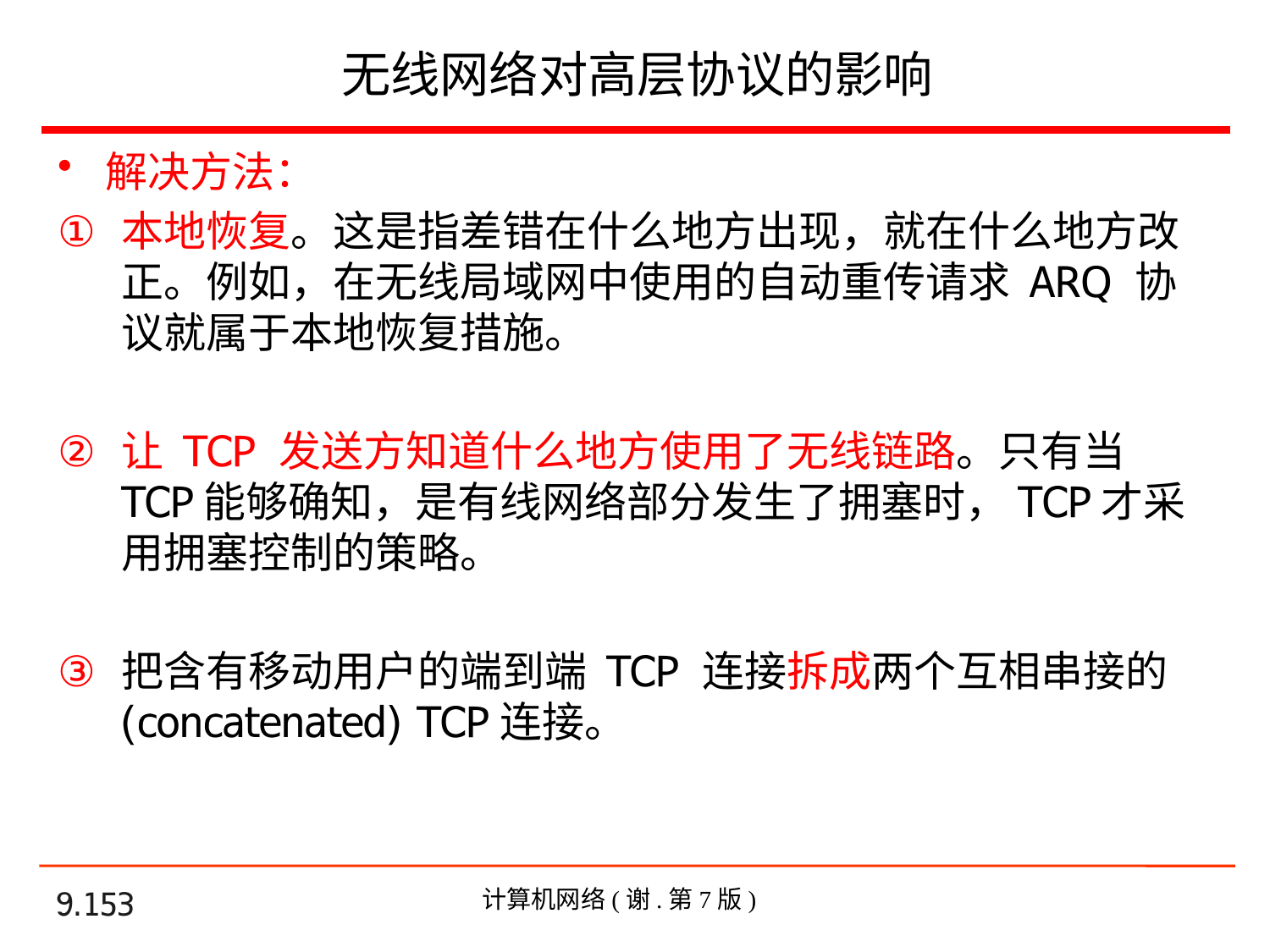

# 无线网络对高层协议的影响
解决方法：
本地恢复。这是指差错在什么地方出现，就在什么地方改正。例如，在无线局域网中使用的自动重传请求 ARQ 协议就属于本地恢复措施。

让 TCP 发送方知道什么地方使用了无线链路。只有当 TCP能够确知，是有线网络部分发生了拥塞时，TCP才采用拥塞控制的策略。

把含有移动用户的端到端 TCP 连接拆成两个互相串接的(concatenated) TCP连接。